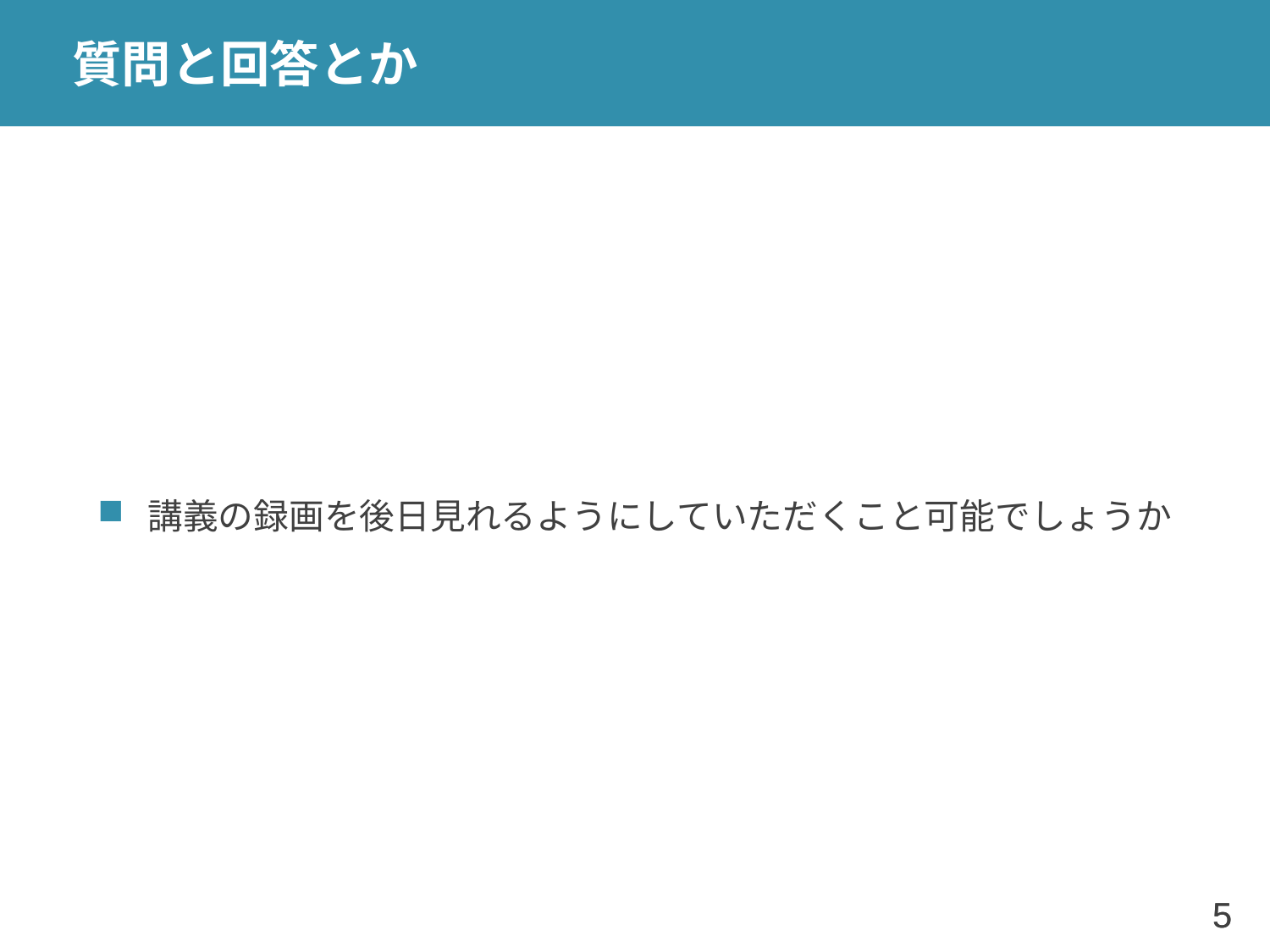

# 質問と回答とか
講義の録画を後日見れるようにしていただくこと可能でしょうか